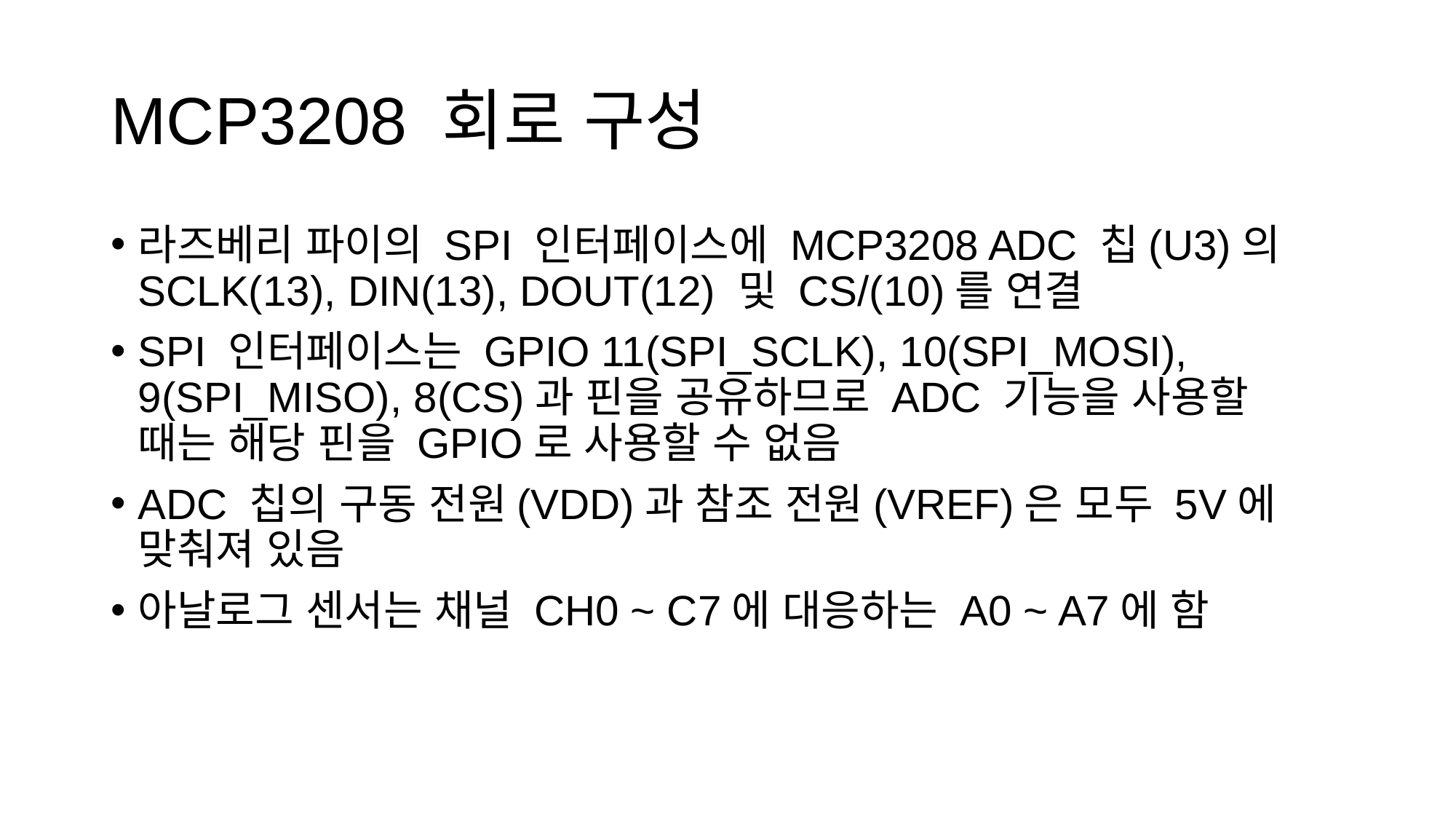

# MCP3208 회로 구성
라즈베리 파이의 SPI 인터페이스에 MCP3208 ADC 칩(U3)의 SCLK(13), DIN(13), DOUT(12) 및 CS/(10)를 연결
SPI 인터페이스는 GPIO 11(SPI_SCLK), 10(SPI_MOSI), 9(SPI_MISO), 8(CS)과 핀을 공유하므로 ADC 기능을 사용할
때는 해당 핀을 GPIO로 사용할 수 없음
ADC 칩의 구동 전원(VDD)과 참조 전원(VREF)은 모두 5V에
맞춰져 있음
아날로그 센서는 채널 CH0 ~ C7에 대응하는 A0 ~ A7에 함